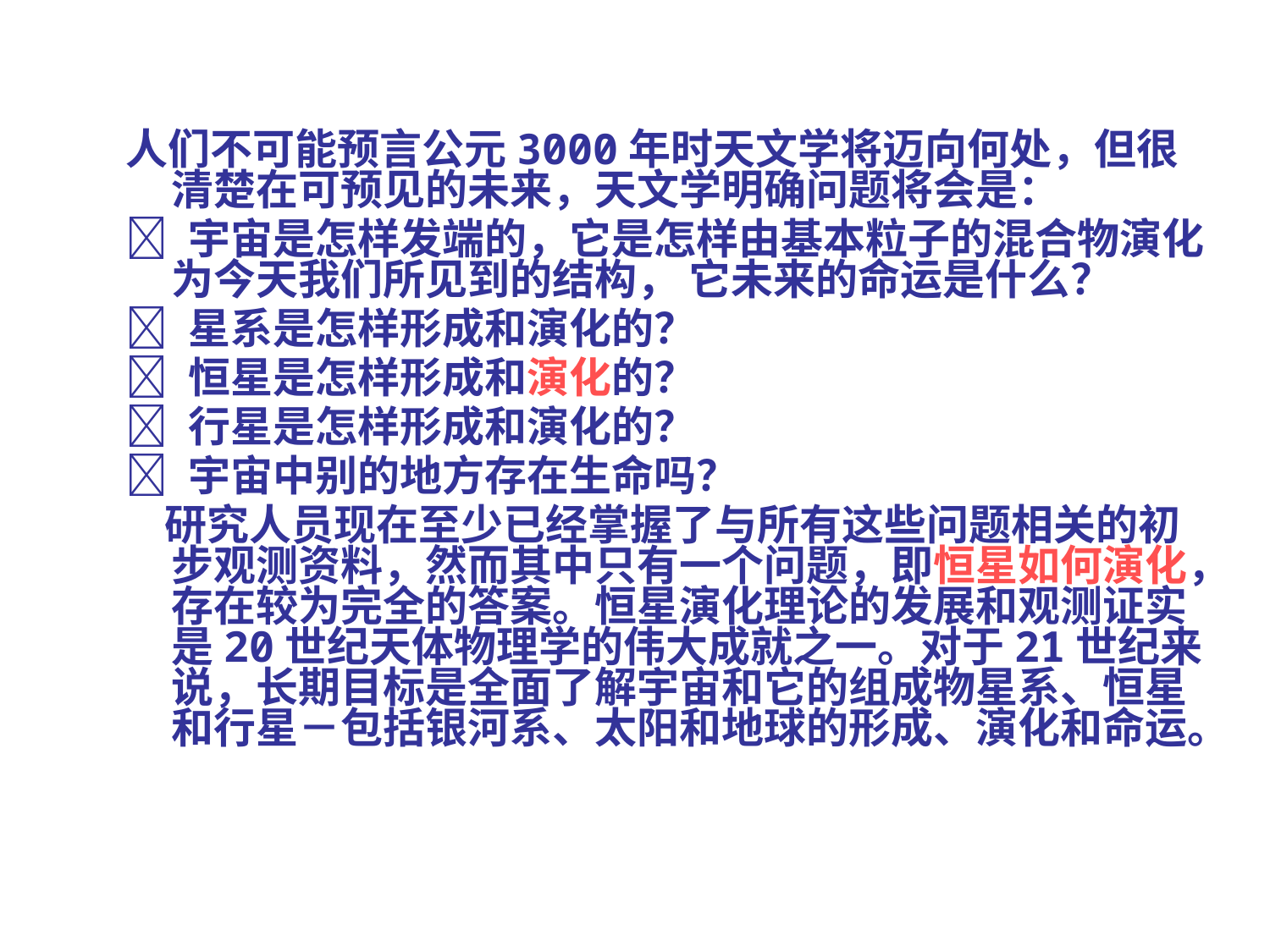

人们不可能预言公元3000年时天文学将迈向何处，但很清楚在可预见的未来，天文学明确问题将会是：
   • 宇宙是怎样发端的，它是怎样由基本粒子的混合物演化为今天我们所见到的结构， 它未来的命运是什么？
   • 星系是怎样形成和演化的？
   • 恒星是怎样形成和演化的？
   • 行星是怎样形成和演化的？
   • 宇宙中别的地方存在生命吗？
      研究人员现在至少已经掌握了与所有这些问题相关的初步观测资料，然而其中只有一个问题，即恒星如何演化，存在较为完全的答案。恒星演化理论的发展和观测证实是20世纪天体物理学的伟大成就之一。对于21世纪来说，长期目标是全面了解宇宙和它的组成物星系、恒星和行星－包括银河系、太阳和地球的形成、演化和命运。